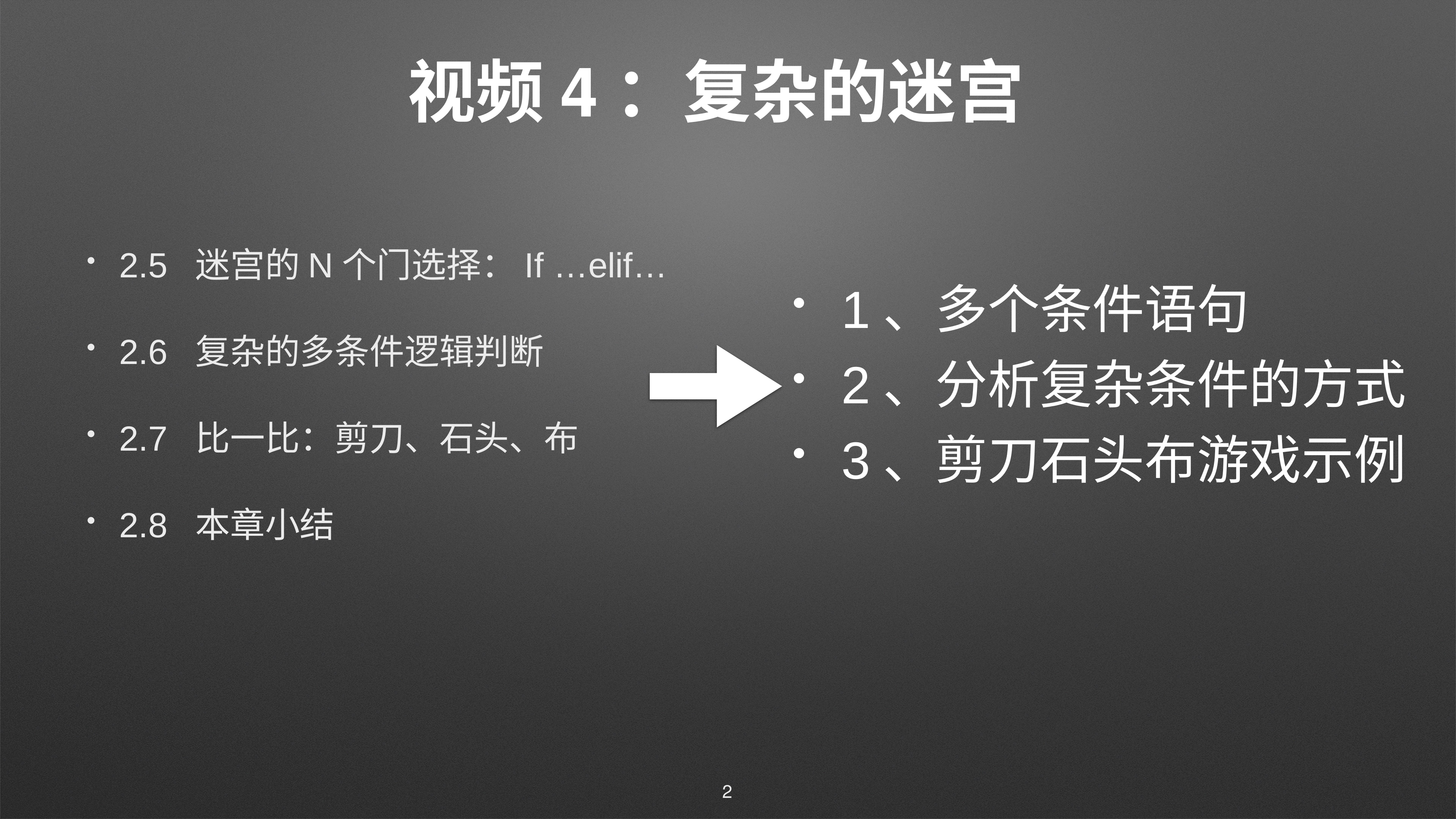

# 视频4：复杂的迷宫

1、多个条件语句
2、分析复杂条件的方式
3、剪刀石头布游戏示例
2.5  迷宫的N个门选择：If …elif…
2.6  复杂的多条件逻辑判断
2.7  比一比：剪刀、石头、布
2.8  本章小结

2